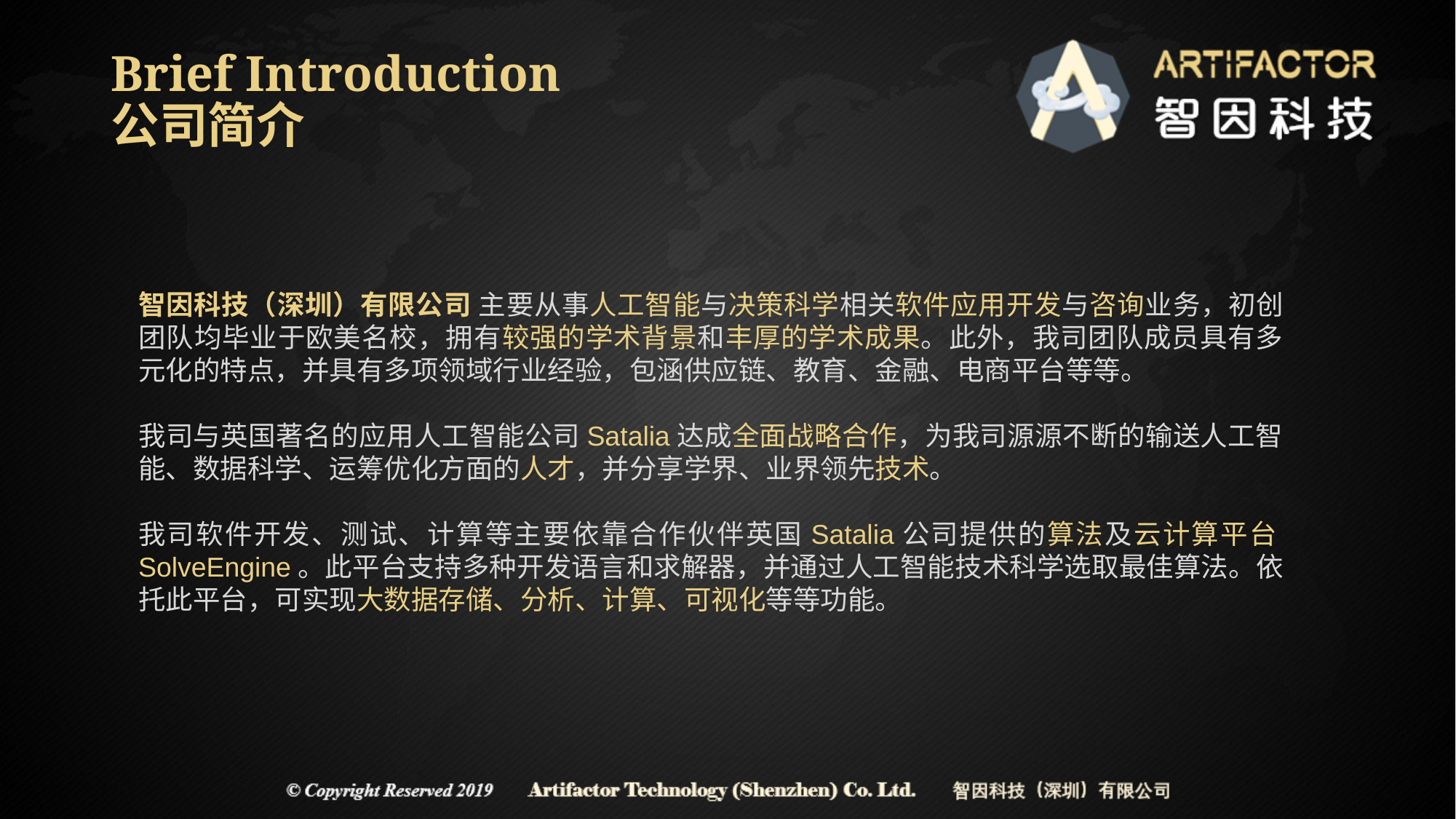

# Brief Introduction 公司简介

智因科技（深圳）有限公司 主要从事人工智能与决策科学相关软件应用开发与咨询业务，初创团队均毕业于欧美名校，拥有较强的学术背景和丰厚的学术成果。此外，我司团队成员具有多元化的特点，并具有多项领域行业经验，包涵供应链、教育、金融、电商平台等等。

我司与英国著名的应用人工智能公司Satalia达成全面战略合作，为我司源源不断的输送人工智能、数据科学、运筹优化方面的人才，并分享学界、业界领先技术。

我司软件开发、测试、计算等主要依靠合作伙伴英国Satalia公司提供的算法及云计算平台SolveEngine。此平台支持多种开发语言和求解器，并通过人工智能技术科学选取最佳算法。依托此平台，可实现大数据存储、分析、计算、可视化等等功能。